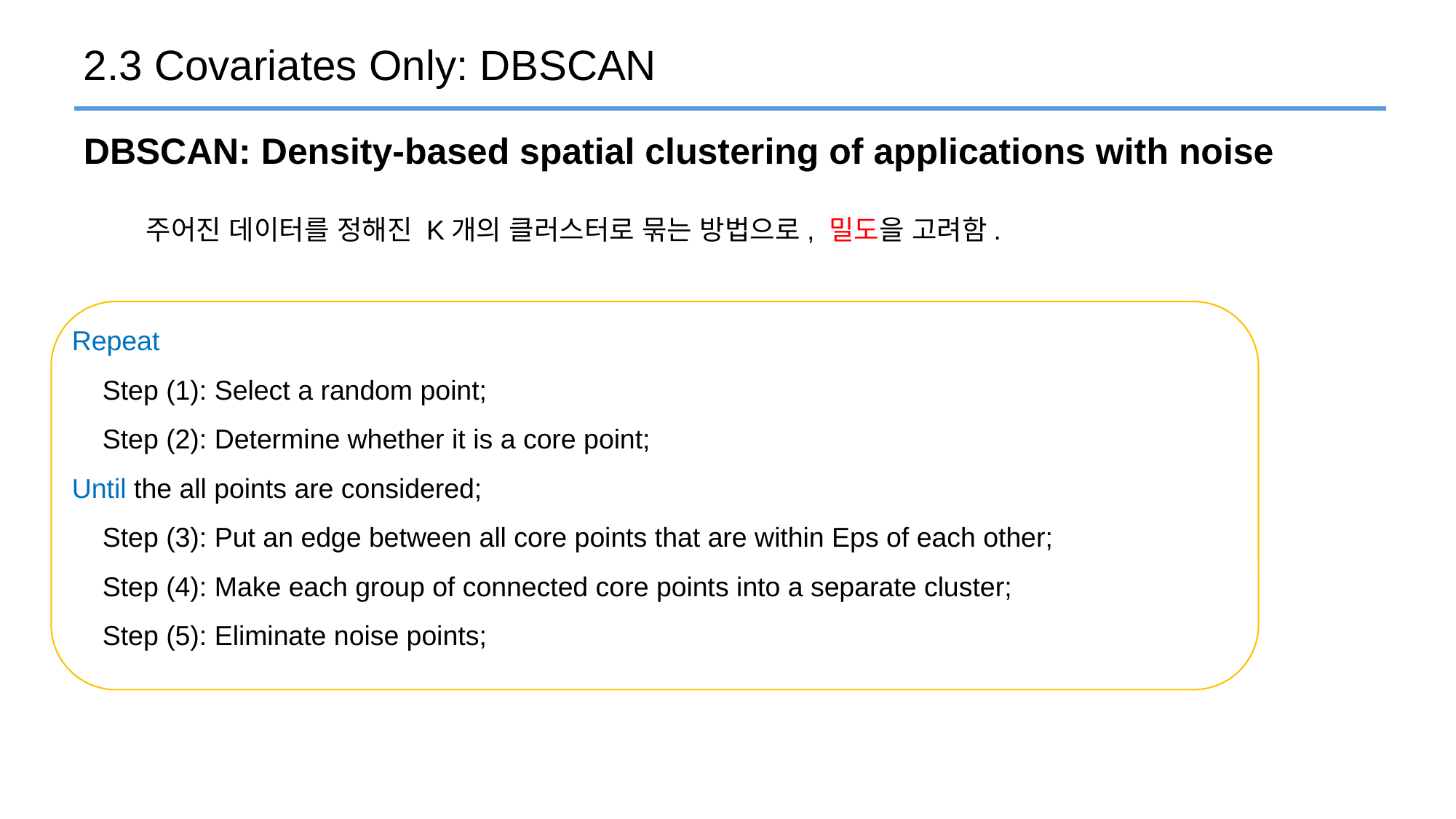

# 2.3 Covariates Only: DBSCAN
DBSCAN: Density-based spatial clustering of applications with noise
주어진 데이터를 정해진 K개의 클러스터로 묶는 방법으로, 밀도을 고려함.

Repeat
    Step (1): Select a random point;
    Step (2): Determine whether it is a core point;
Until the all points are considered;
    Step (3): Put an edge between all core points that are within Eps of each other;
    Step (4): Make each group of connected core points into a separate cluster;
    Step (5): Eliminate noise points;